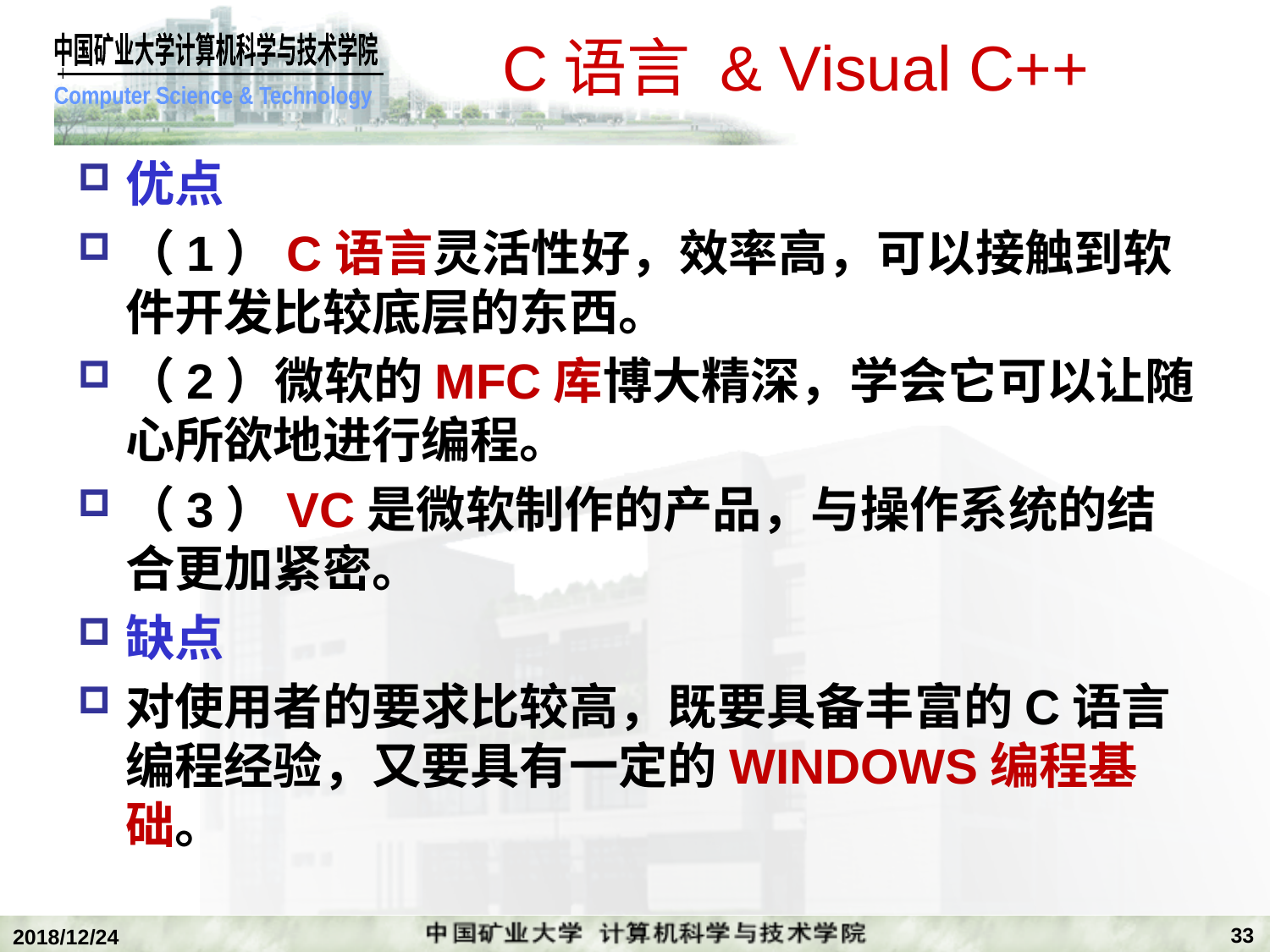

# C语言 & Visual C++
优点
（1）C语言灵活性好，效率高，可以接触到软件开发比较底层的东西。
（2）微软的MFC库博大精深，学会它可以让随心所欲地进行编程。
（3）VC是微软制作的产品，与操作系统的结合更加紧密。
缺点
对使用者的要求比较高，既要具备丰富的C语言编程经验，又要具有一定的WINDOWS编程基础。
33
2018/12/24